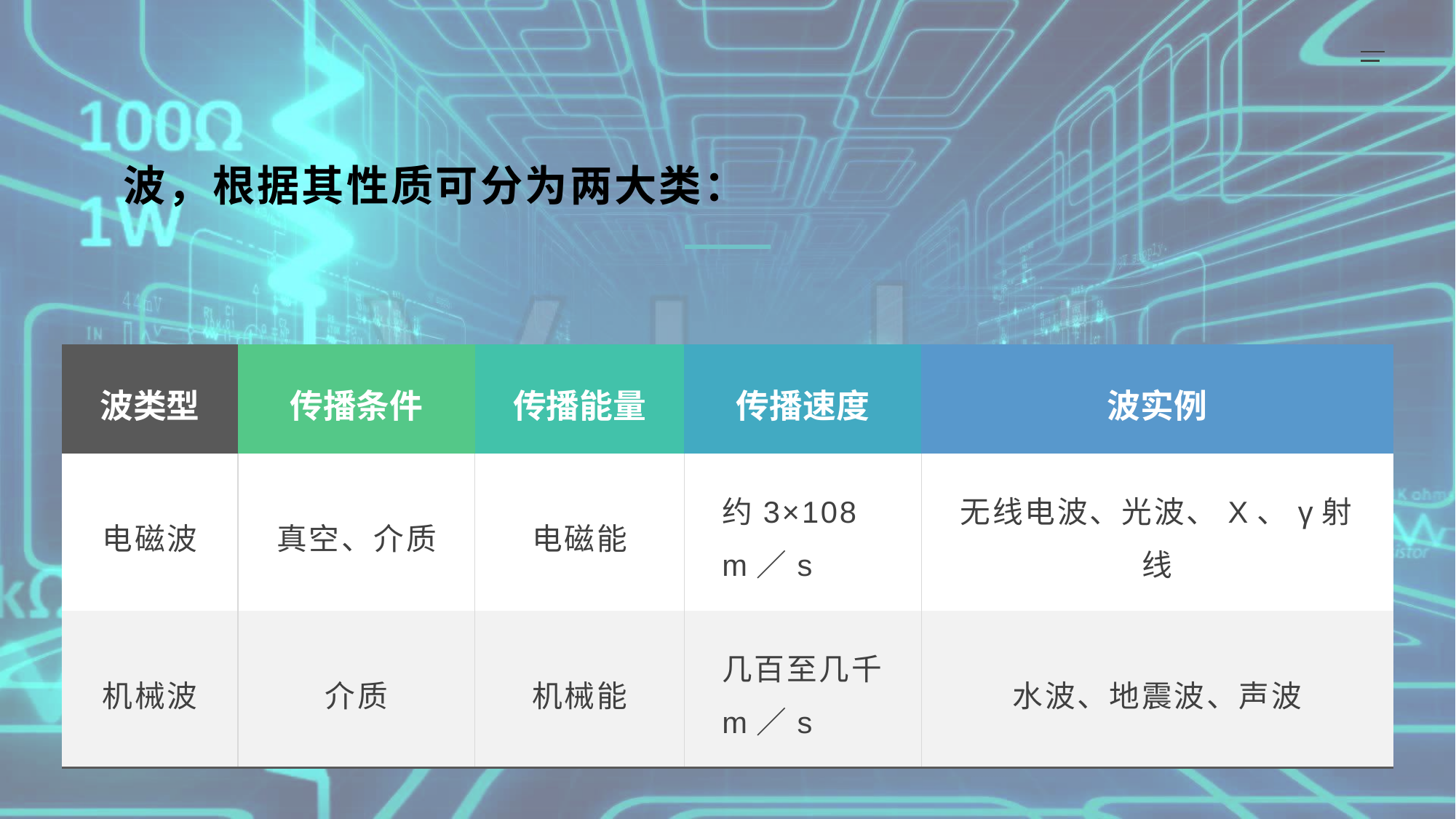

波，根据其性质可分为两大类：
| 波类型 | 传播条件 | 传播能量 | 传播速度 | 波实例 |
| --- | --- | --- | --- | --- |
| 电磁波 | 真空、介质 | 电磁能 | 约3×108 m／s | 无线电波、光波、X、γ射线 |
| 机械波 | 介质 | 机械能 | 几百至几千 m／s | 水波、地震波、声波 |